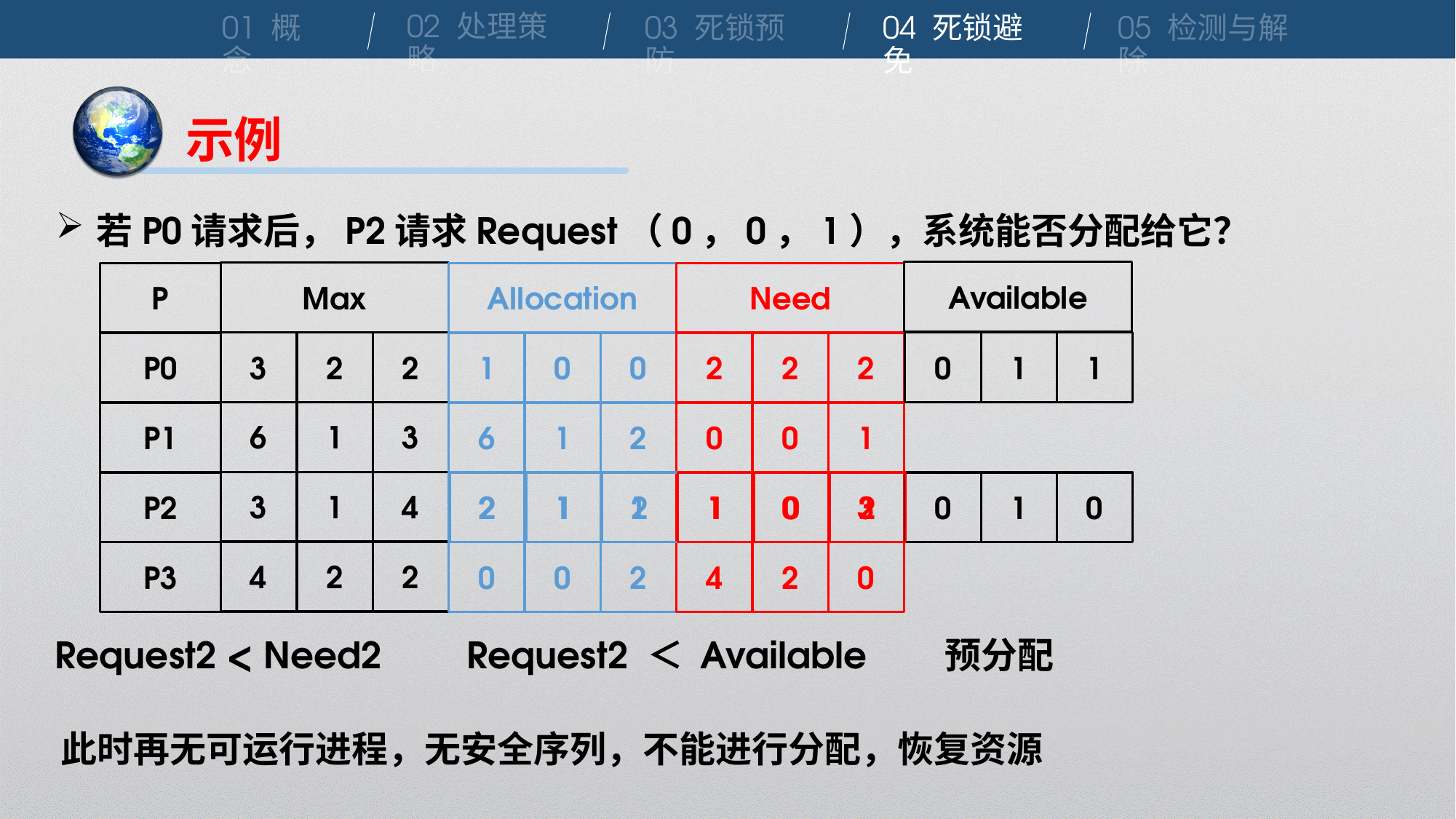

02 处理策略
01 概念
04 死锁避免
03 死锁预防
05 检测与解除
示例
若P0请求后，P2请求Request（0，0，1），系统能否分配给它？
Available
Max
3
2
2
6
1
3
3
1
4
4
2
2
Need
P
P0
P1
P2
P3
Allocation
0
1
1
2
2
2
1
0
0
0
0
1
6
1
2
1
0
3
2
1
1
1
0
2
2
1
2
0
1
0
4
2
0
0
0
2
预分配
Request2 < Need2
Request2 ＜ Available
此时再无可运行进程，无安全序列，不能进行分配，恢复资源